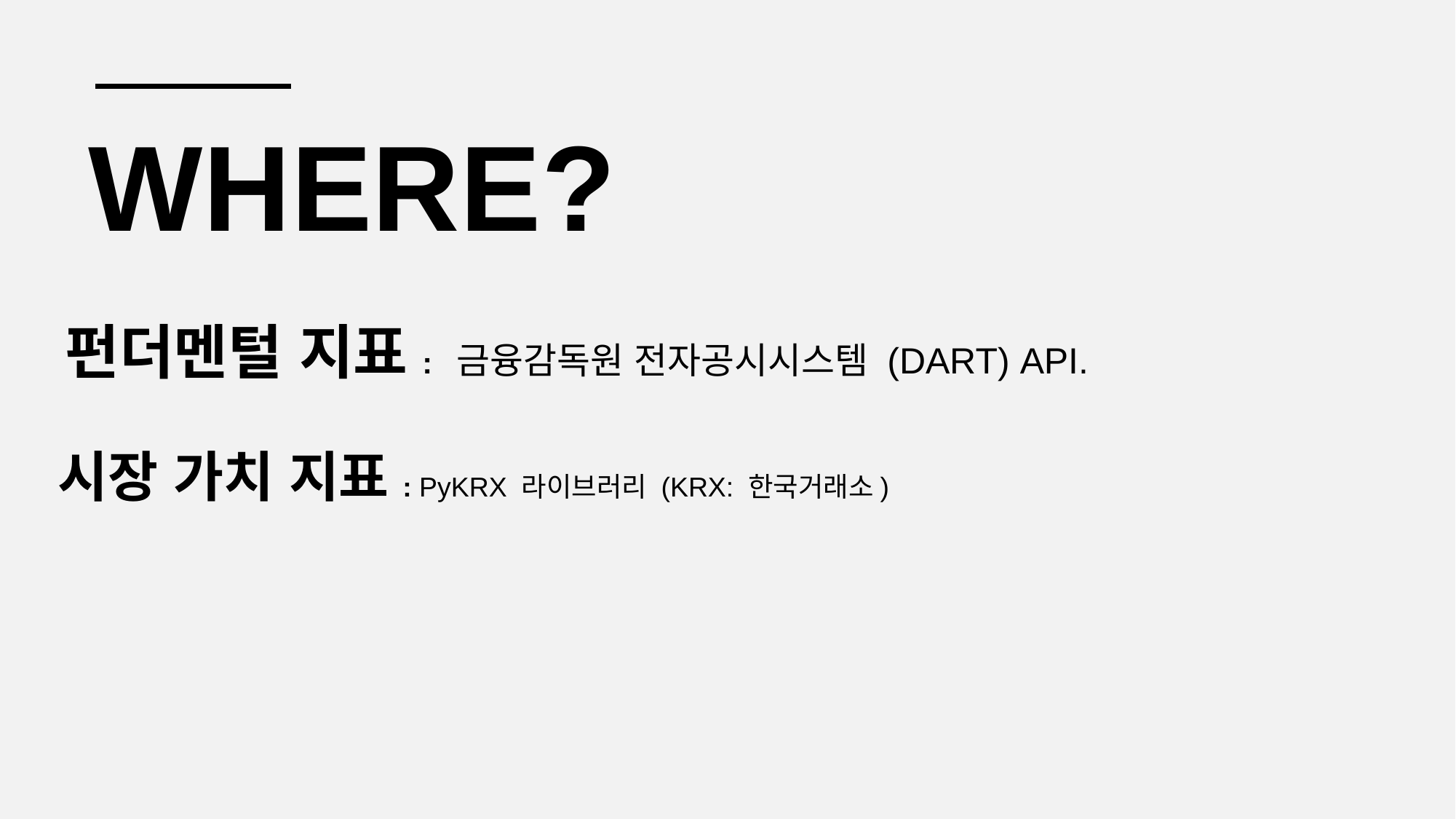

where?
펀더멘털 지표:  금융감독원 전자공시시스템 (DART) API.
시장 가치 지표: PyKRX 라이브러리 (KRX: 한국거래소)